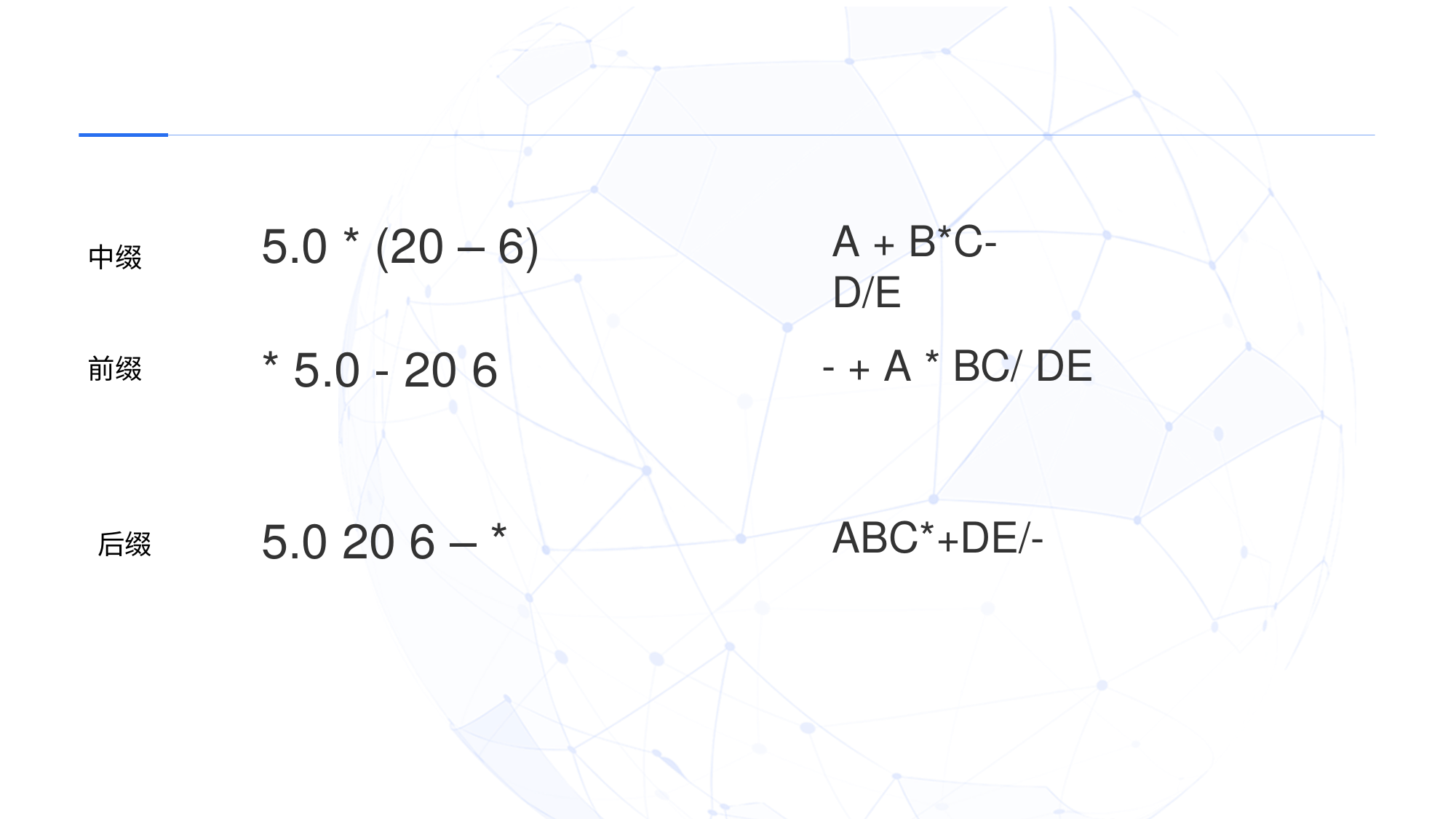

5.0 * (20 – 6)
A + B*C-D/E
中缀
* 5.0 - 20 6
- + A * BC/ DE
前缀
5.0 20 6 – *
ABC*+DE/-
后缀